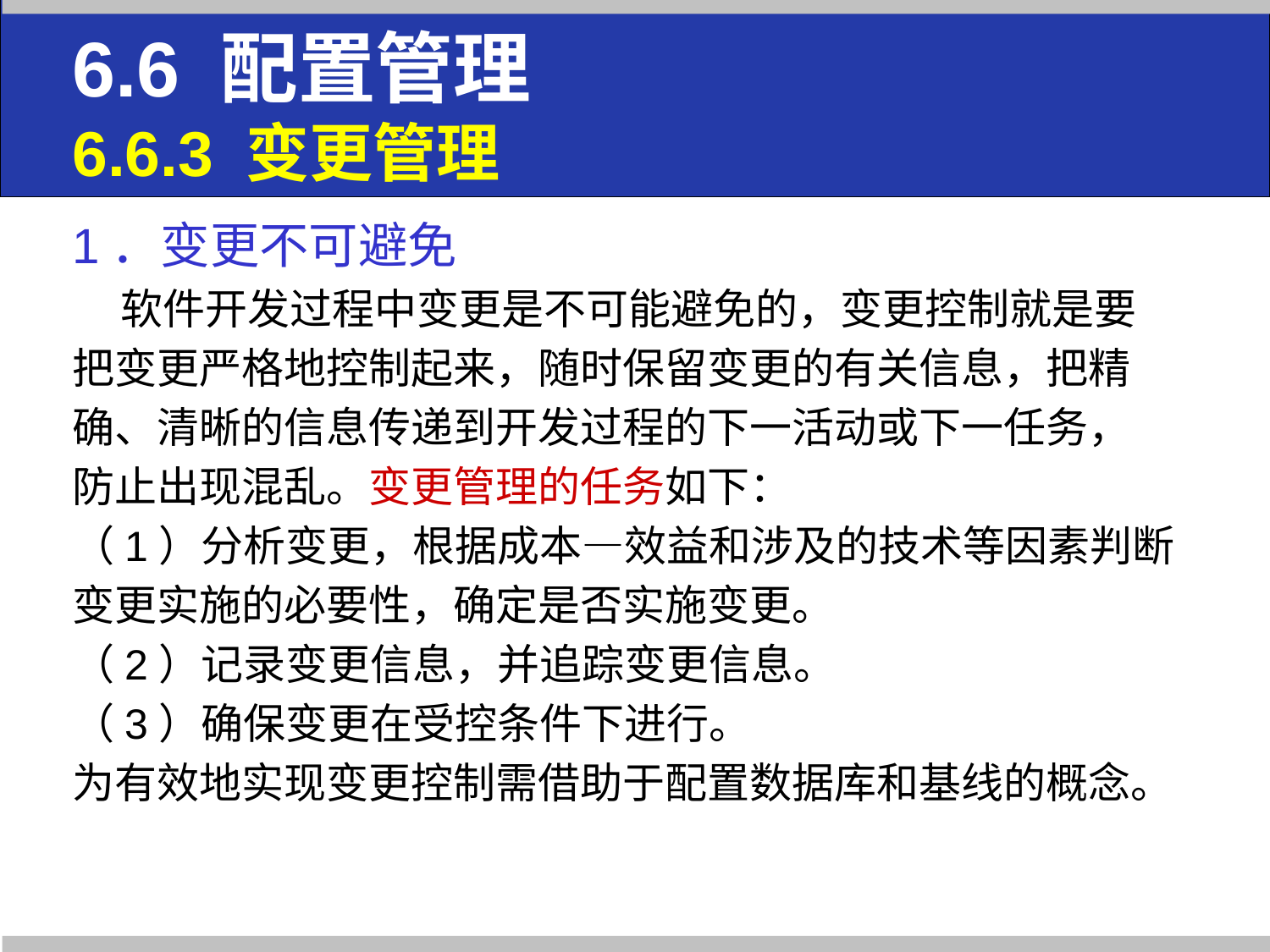

6.6 配置管理
6.6.3 变更管理
1．变更不可避免
    软件开发过程中变更是不可能避免的，变更控制就是要
把变更严格地控制起来，随时保留变更的有关信息，把精
确、清晰的信息传递到开发过程的下一活动或下一任务，
防止出现混乱。变更管理的任务如下：
（1）分析变更，根据成本—效益和涉及的技术等因素判断
变更实施的必要性，确定是否实施变更。
（2）记录变更信息，并追踪变更信息。
（3）确保变更在受控条件下进行。
为有效地实现变更控制需借助于配置数据库和基线的概念。
824